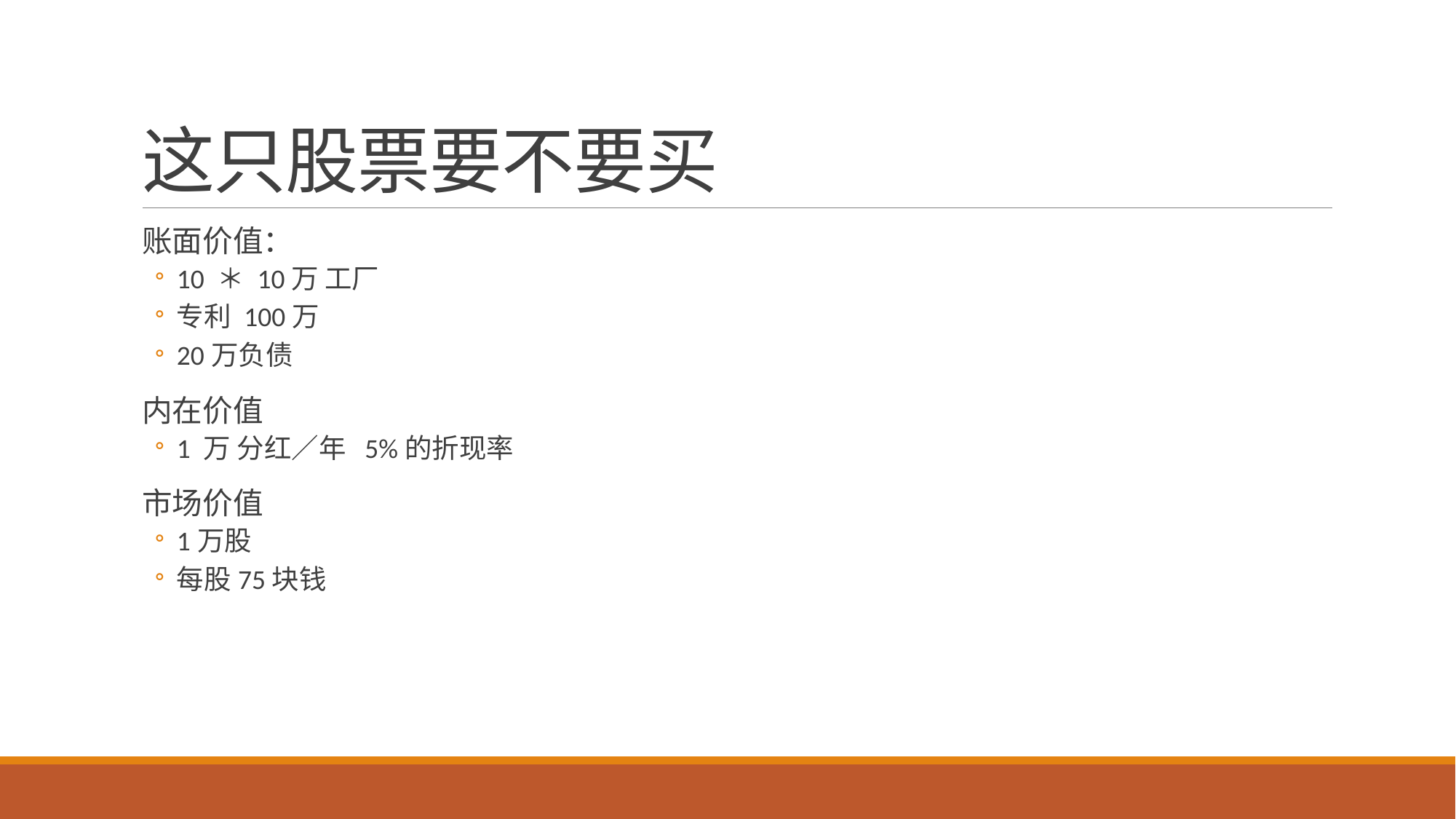

# 这只股票要不要买
账面价值：
10 ＊ 10万 工厂
专利 100万
20万负债
内在价值
1 万 分红／年  5%的折现率
市场价值
1万股
每股75块钱